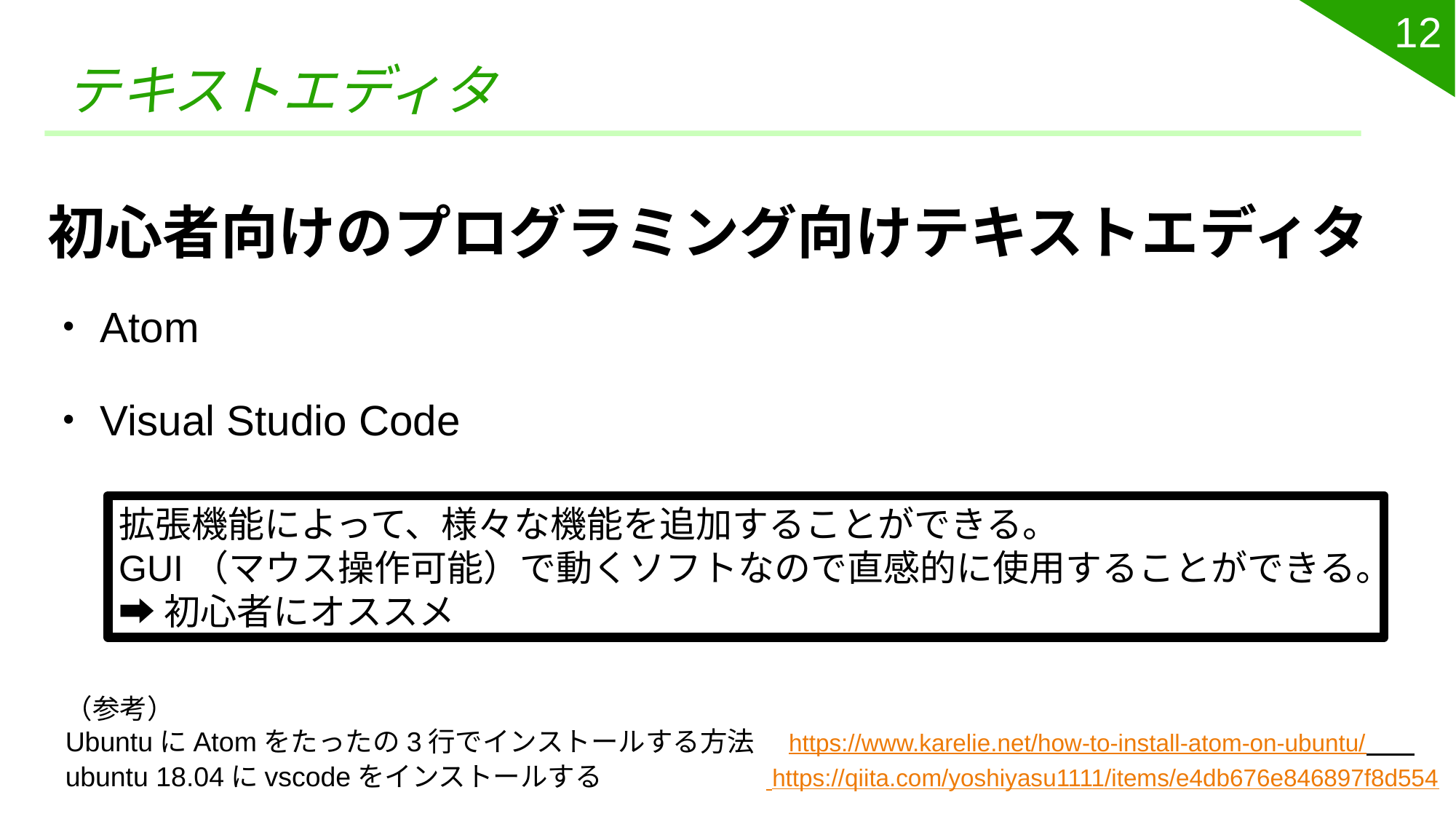

12
# テキストエディタ
初心者向けのプログラミング向けテキストエディタ
・Atom
・Visual Studio Code
拡張機能によって、様々な機能を追加することができる。
GUI（マウス操作可能）で動くソフトなので直感的に使用することができる。
➡初心者にオススメ
（参考）
UbuntuにAtomをたったの3行でインストールする方法　https://www.karelie.net/how-to-install-atom-on-ubuntu/
ubuntu 18.04にvscodeをインストールする　　　　　　 https://qiita.com/yoshiyasu1111/items/e4db676e846897f8d554